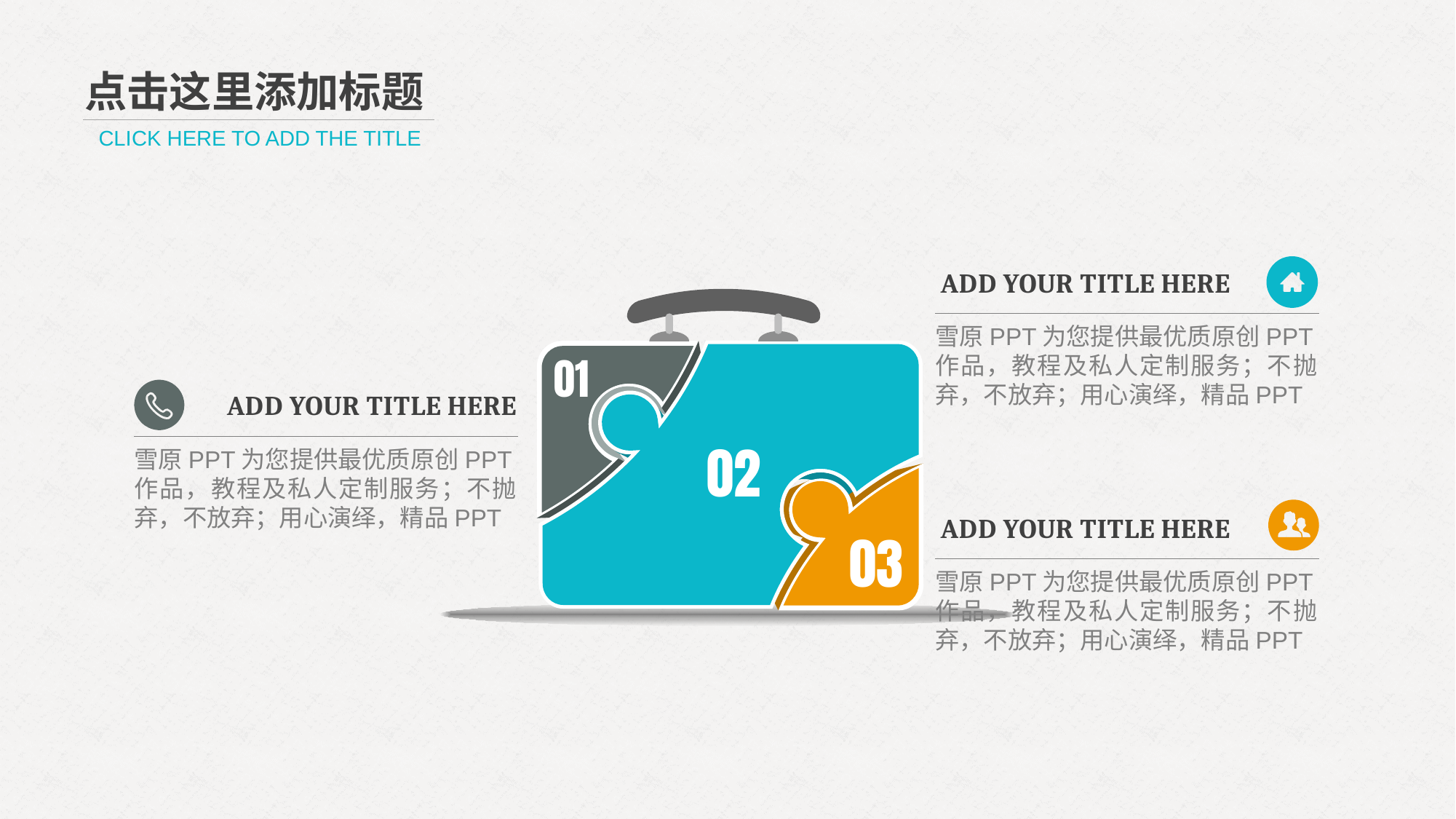

点击这里添加标题
CLICK HERE TO ADD THE TITLE

ADD YOUR TITLE HERE

雪原PPT为您提供最优质原创PPT作品，教程及私人定制服务；不抛弃，不放弃；用心演绎，精品PPT

01

ADD YOUR TITLE HERE

02
雪原PPT为您提供最优质原创PPT作品，教程及私人定制服务；不抛弃，不放弃；用心演绎，精品PPT

ADD YOUR TITLE HERE
03

雪原PPT为您提供最优质原创PPT作品，教程及私人定制服务；不抛弃，不放弃；用心演绎，精品PPT